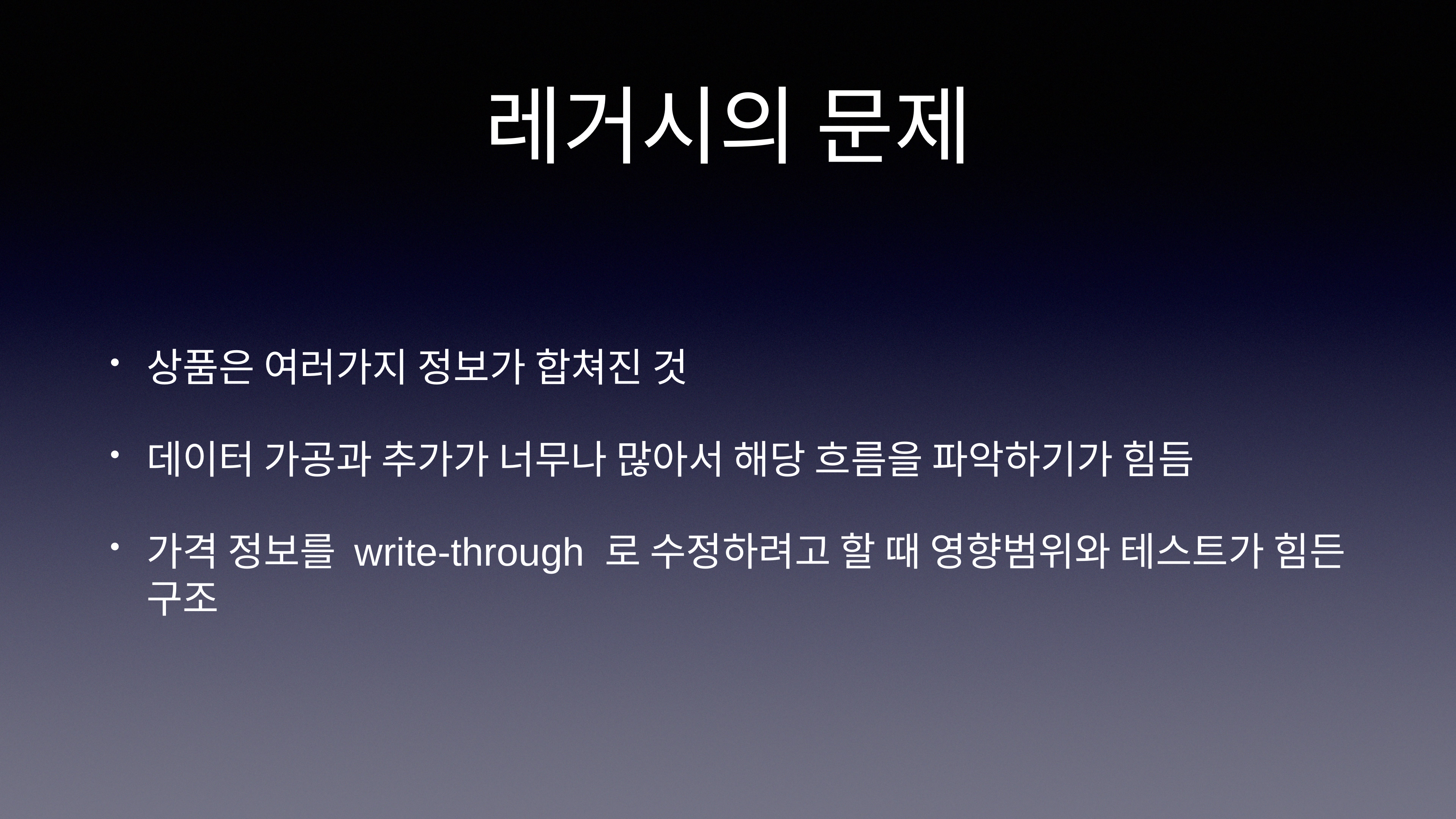

# 레거시의 문제
상품은 여러가지 정보가 합쳐진 것
데이터 가공과 추가가 너무나 많아서 해당 흐름을 파악하기가 힘듬
가격 정보를 write-through 로 수정하려고 할 때 영향범위와 테스트가 힘든 구조